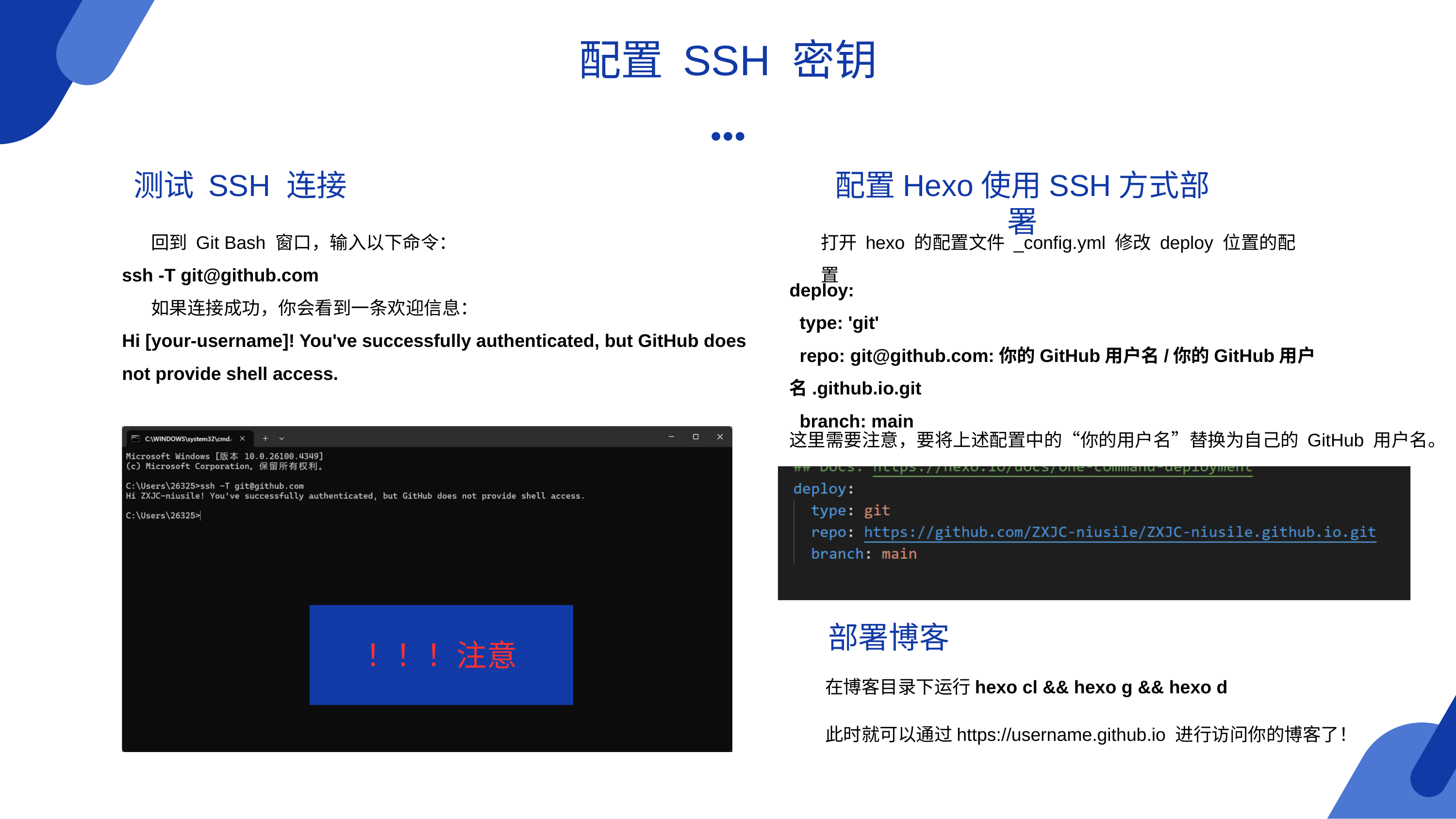

配置 SSH 密钥

测试 SSH 连接
配置Hexo使用SSH方式部署
      回到 Git Bash 窗口，输入以下命令：
ssh -T git@github.com
      如果连接成功，你会看到一条欢迎信息：
Hi [your-username]! You've successfully authenticated, but GitHub does not provide shell access.
打开 hexo 的配置文件 _config.yml 修改 deploy 位置的配置
deploy:
  type: 'git'
  repo: git@github.com:你的GitHub用户名/你的GitHub用户名.github.io.git
  branch: main
这里需要注意，要将上述配置中的“你的用户名”替换为自己的 GitHub 用户名。

部署博客
！！！注意
在博客目录下运行hexo cl && hexo g && hexo d

此时就可以通过https://username.github.io 进行访问你的博客了！